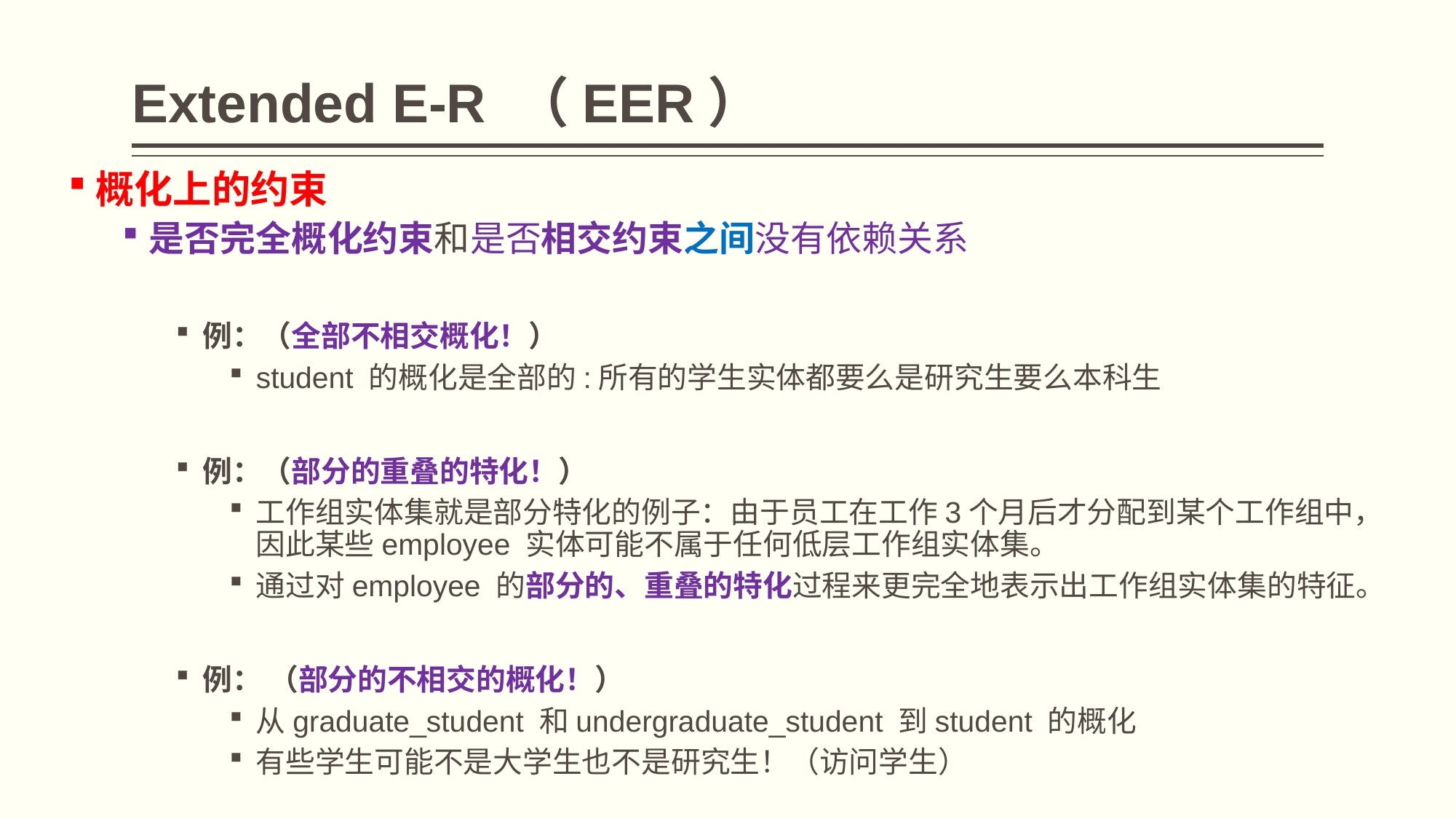

# Extended E-R （EER）
概化上的约束
是否完全概化约束和是否相交约束之间没有依赖关系

例：（全部不相交概化！）
student 的概化是全部的:所有的学生实体都要么是研究生要么本科生

例：（部分的重叠的特化！）
工作组实体集就是部分特化的例子：由于员工在工作3个月后才分配到某个工作组中，因此某些employee 实体可能不属于任何低层工作组实体集。
通过对employee 的部分的、重叠的特化过程来更完全地表示出工作组实体集的特征。

例： （部分的不相交的概化！）
从graduate_student 和undergraduate_student 到student 的概化
有些学生可能不是大学生也不是研究生！（访问学生）